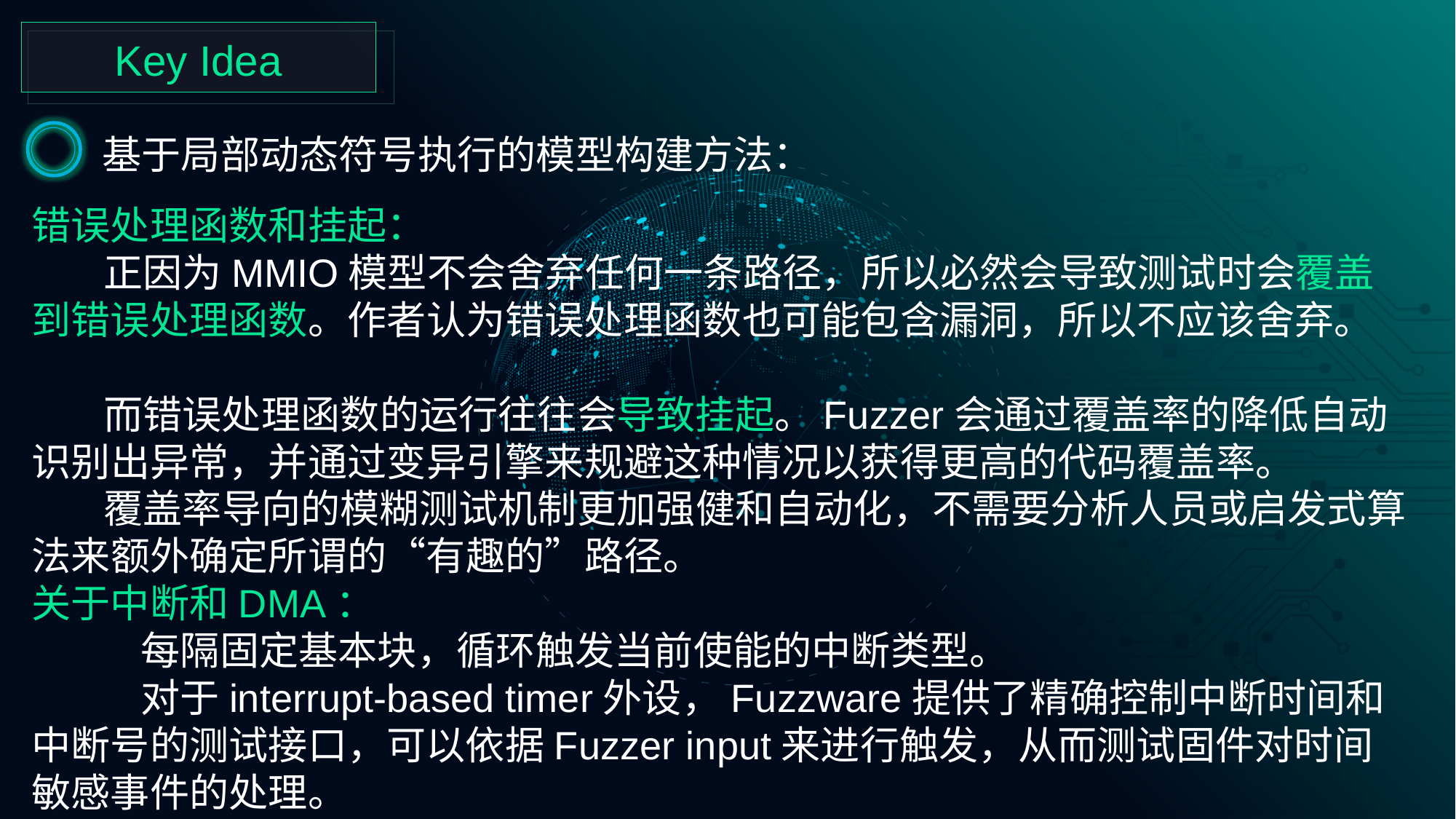

Key Idea

基于局部动态符号执行的模型构建方法：
错误处理函数和挂起：
       正因为MMIO模型不会舍弃任何一条路径，所以必然会导致测试时会覆盖到错误处理函数。作者认为错误处理函数也可能包含漏洞，所以不应该舍弃。
       而错误处理函数的运行往往会导致挂起。Fuzzer会通过覆盖率的降低自动识别出异常，并通过变异引擎来规避这种情况以获得更高的代码覆盖率。
       覆盖率导向的模糊测试机制更加强健和自动化，不需要分析人员或启发式算法来额外确定所谓的“有趣的”路径。
关于中断和DMA：
	每隔固定基本块，循环触发当前使能的中断类型。
	对于interrupt-based timer外设，Fuzzware提供了精确控制中断时间和中断号的测试接口，可以依据Fuzzer input来进行触发，从而测试固件对时间敏感事件的处理。
	Fuzzware没有实现对DMA的支持。